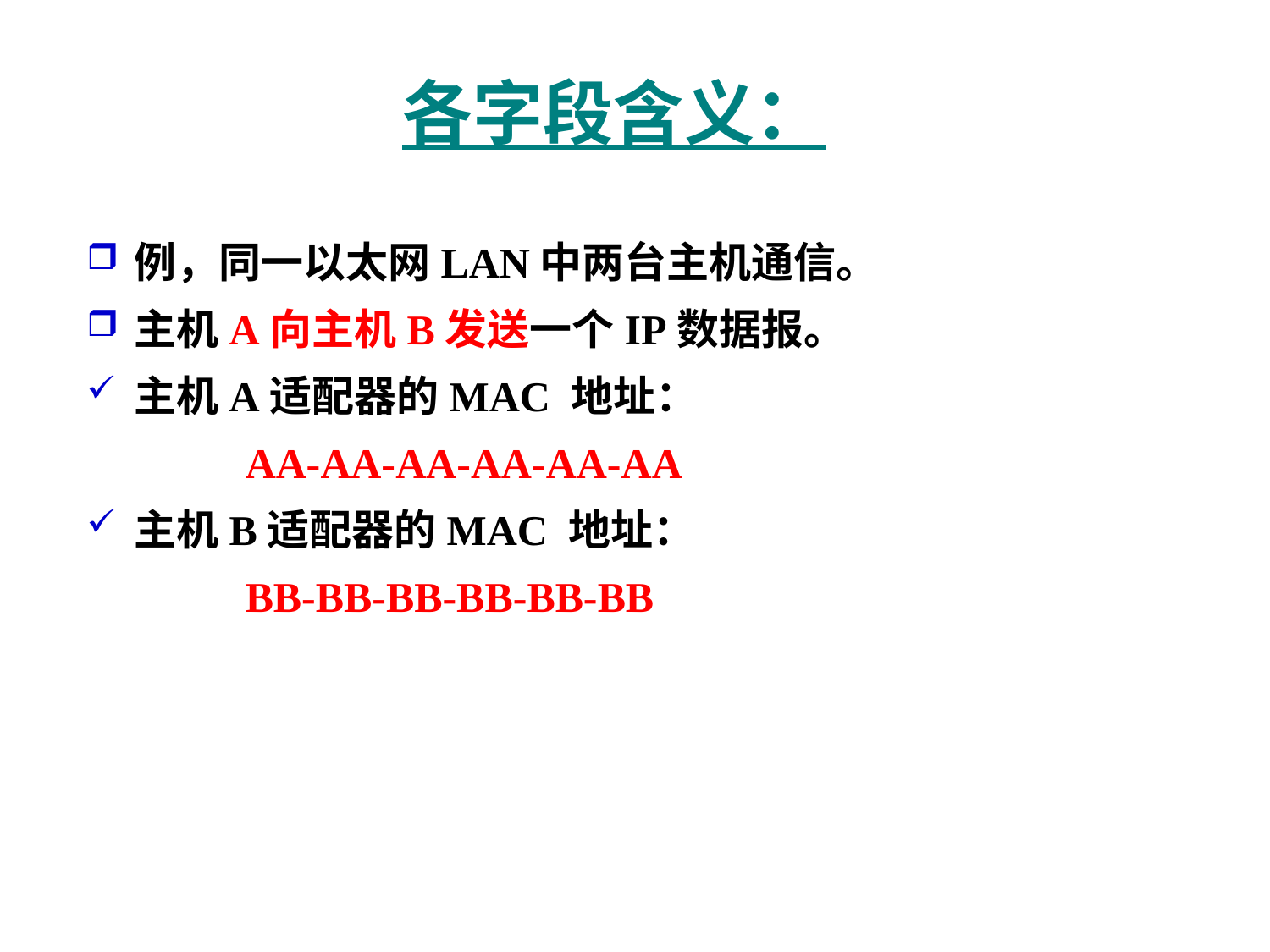

# 各字段含义：
例，同一以太网LAN中两台主机通信。
主机A向主机B发送一个IP数据报。
主机A适配器的MAC 地址：
               AA-AA-AA-AA-AA-AA
主机B适配器的MAC 地址：
               BB-BB-BB-BB-BB-BB
110